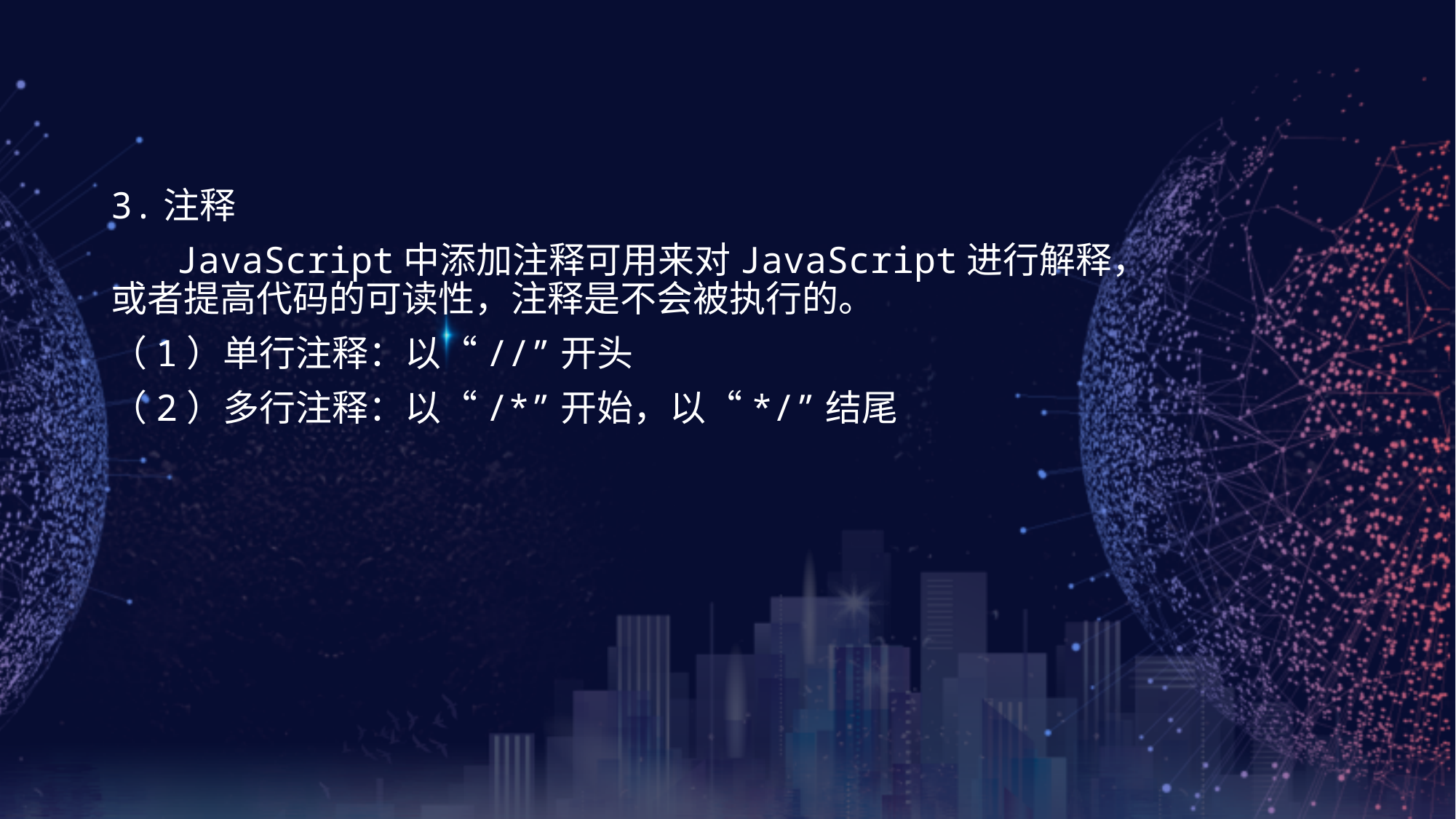

3.注释
   JavaScript中添加注释可用来对JavaScript进行解释，或者提高代码的可读性，注释是不会被执行的。
（1）单行注释：以“//”开头
（2）多行注释：以“/*”开始，以“*/”结尾